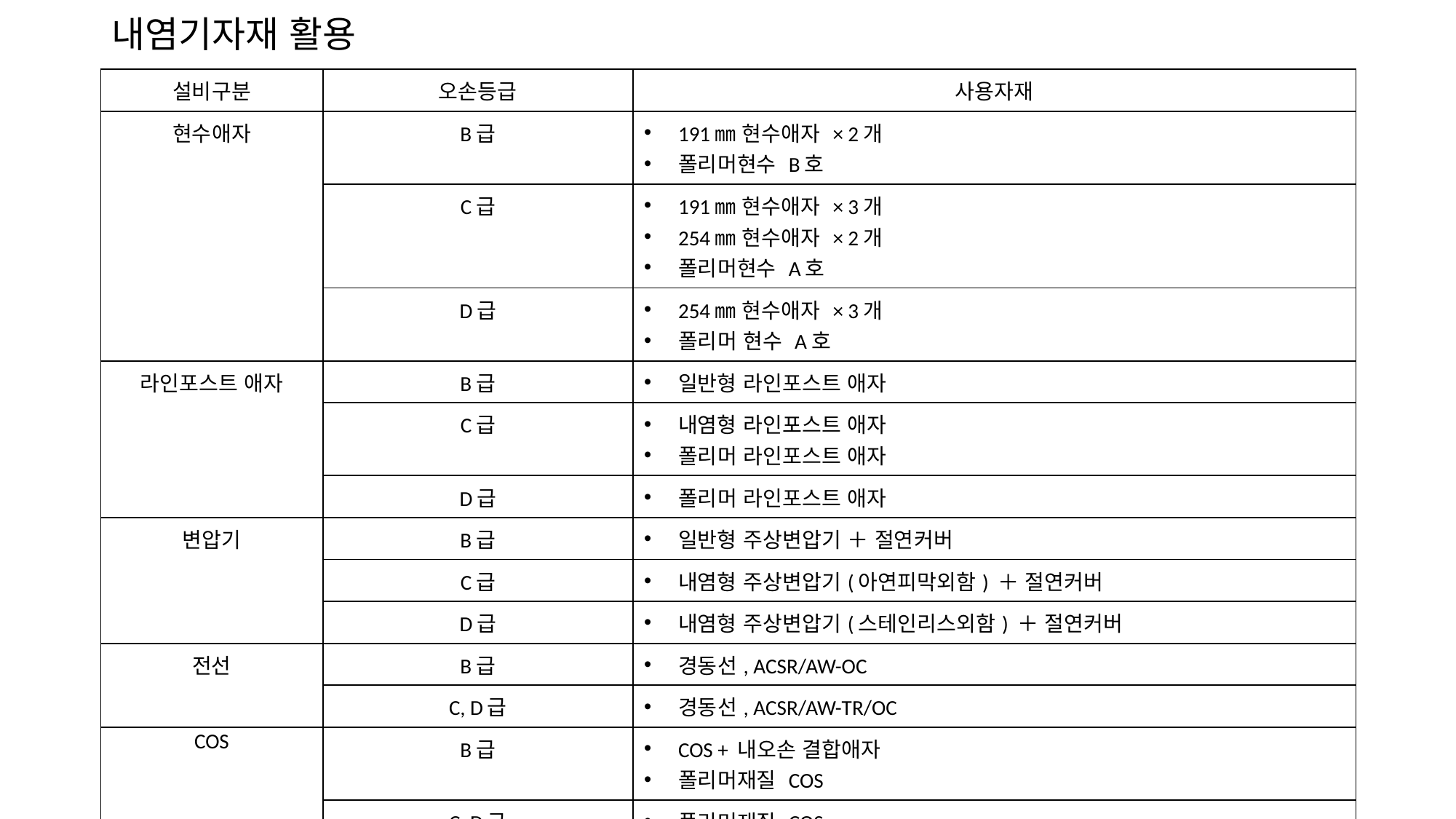

# 내염기자재 활용
| 설비구분 | 오손등급 | 사용자재 |
| --- | --- | --- |
| 현수애자 | B급 | 191㎜ 현수애자 × 2개 폴리머현수 B호 |
|  | C급 | 191㎜ 현수애자 × 3개 254㎜ 현수애자 × 2개 폴리머현수 A호 |
|  | D급 | 254㎜ 현수애자 × 3개 폴리머 현수 A호 |
| 라인포스트 애자 | B급 | 일반형 라인포스트 애자 |
|  | C급 | 내염형 라인포스트 애자 폴리머 라인포스트 애자 |
|  | D급 | 폴리머 라인포스트 애자 |
| 변압기 | B급 | 일반형 주상변압기 ＋ 절연커버 |
|  | C급 | 내염형 주상변압기(아연피막외함) ＋ 절연커버 |
|  | D급 | 내염형 주상변압기(스테인리스외함) ＋ 절연커버 |
| 전선 | B급 | 경동선, ACSR/AW-OC |
|  | C, D급 | 경동선, ACSR/AW-TR/OC |
| COS | B급 | COS + 내오손 결합애자 폴리머재질 COS |
|  | C, D급 | 폴리머재질 COS |
| 피뢰기 | B, C, D급 | 폴리머 피뢰기 |